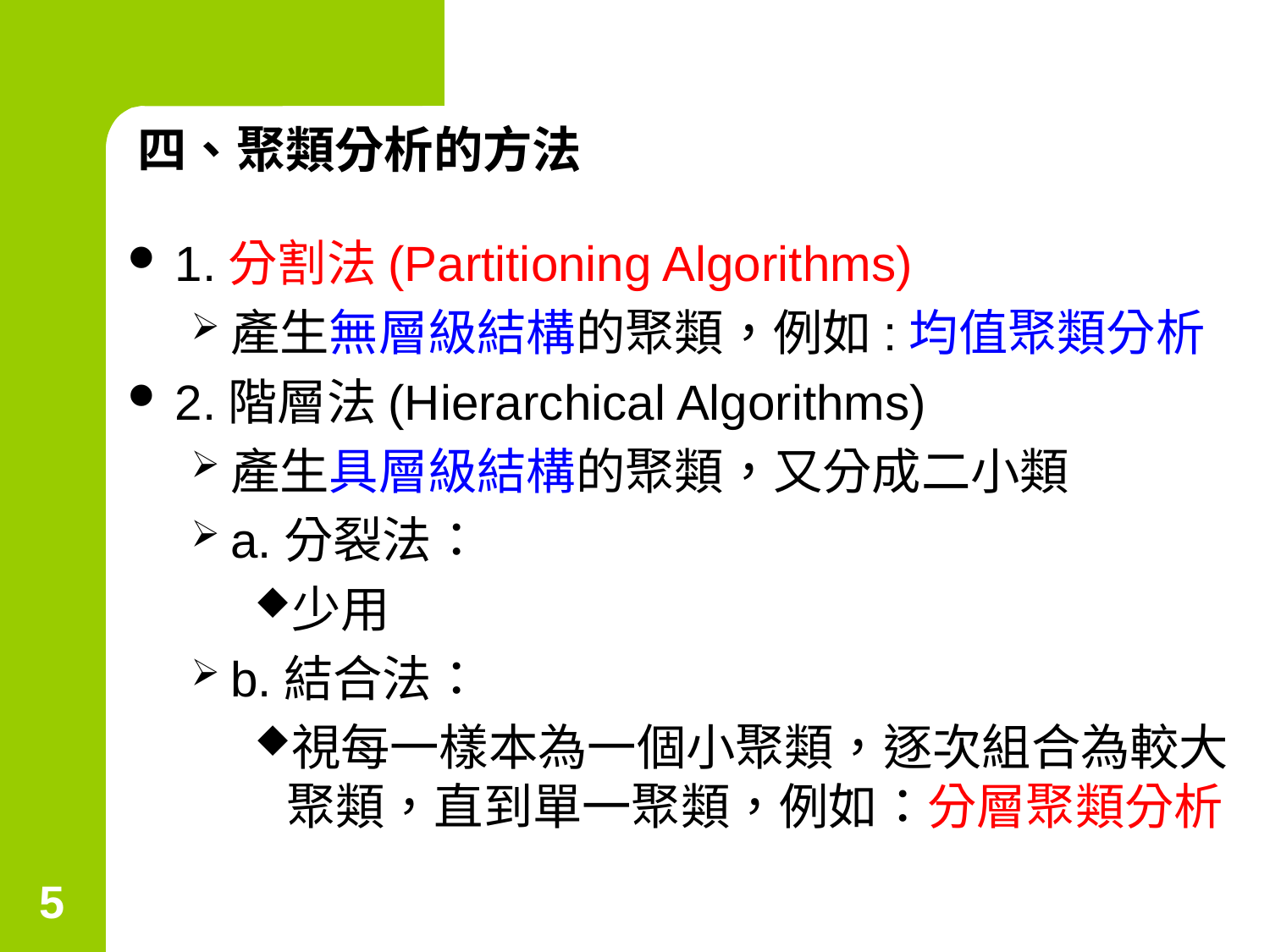

# 四、聚類分析的方法
1.分割法(Partitioning Algorithms)
產生無層級結構的聚類，例如:均值聚類分析
2.階層法(Hierarchical Algorithms)
產生具層級結構的聚類，又分成二小類
a.分裂法：
少用
b.結合法：
視每一樣本為一個小聚類，逐次組合為較大聚類，直到單一聚類，例如：分層聚類分析

5